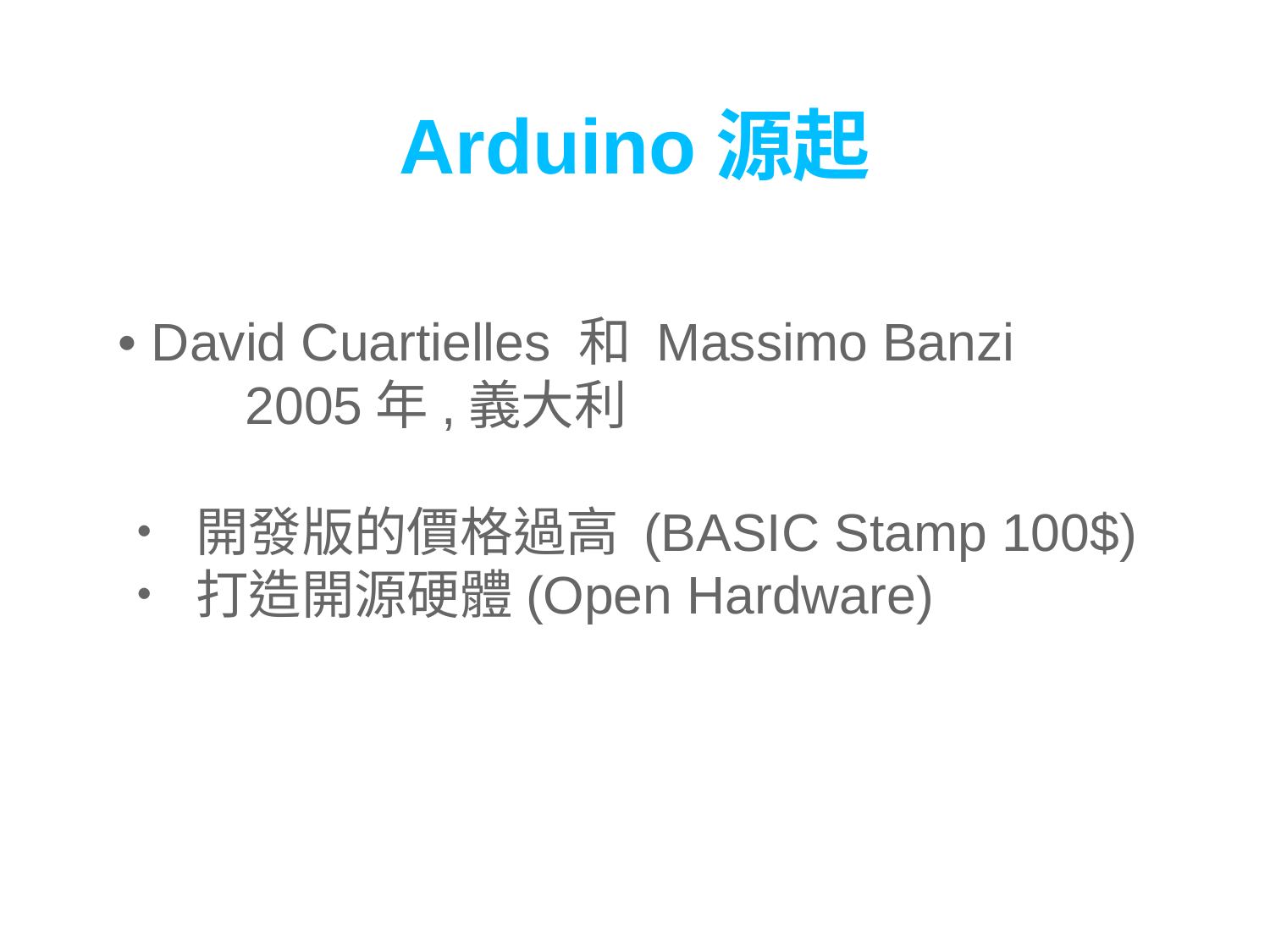

Arduino源起
• David Cuartielles 和 Massimo Banzi
	2005年,義大利

• 開發版的價格過高 (BASIC Stamp 100$)
• 打造開源硬體(Open Hardware)